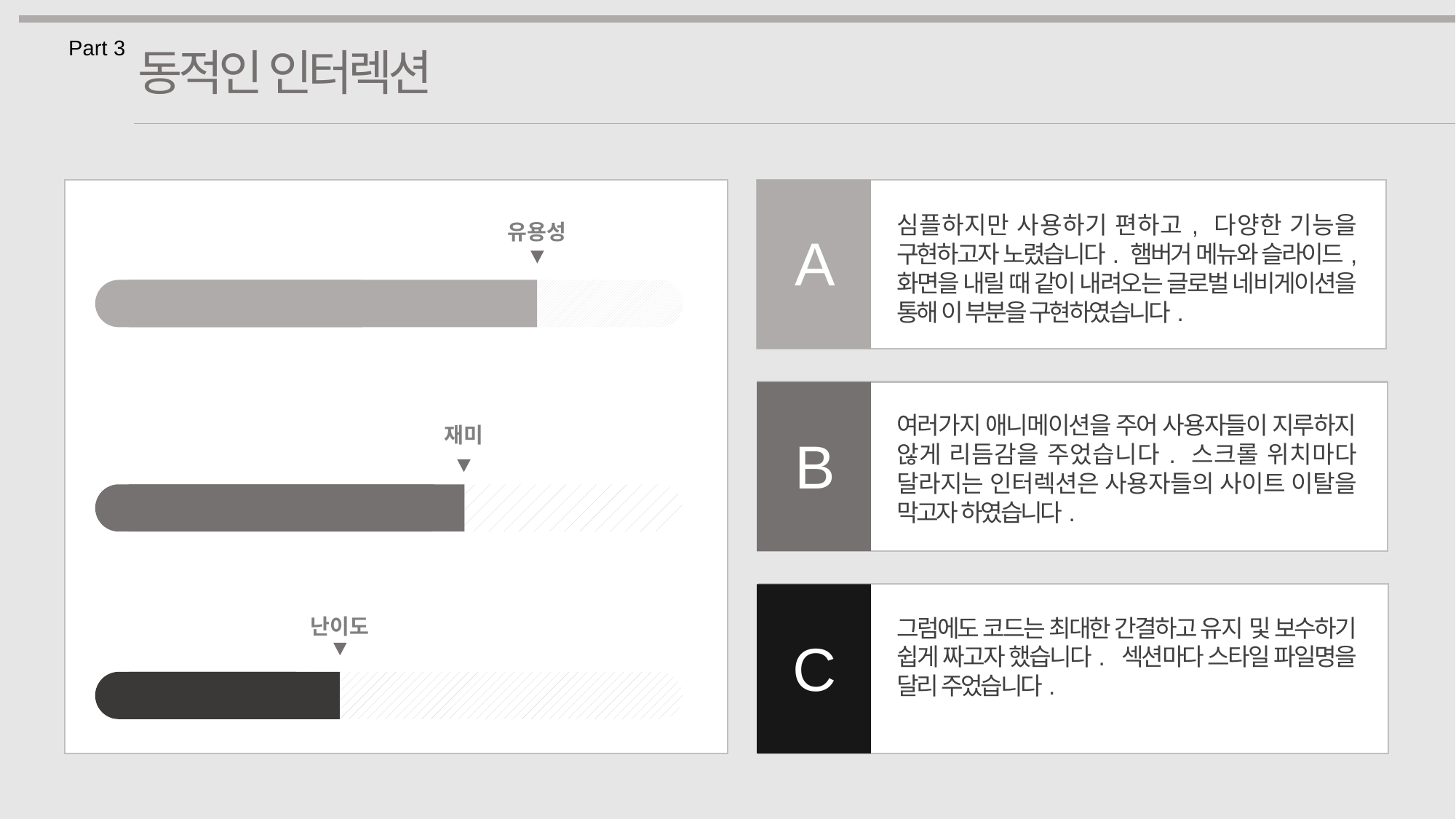

Part 3
동적인 인터렉션

심플하지만 사용하기 편하고, 다양한 기능을 구현하고자 노렸습니다. 햄버거 메뉴와 슬라이드, 화면을 내릴 때 같이 내려오는 글로벌 네비게이션을 통해 이 부분을 구현하였습니다.
유용성
A

여러가지 애니메이션을 주어 사용자들이 지루하지 않게 리듬감을 주었습니다. 스크롤 위치마다 달라지는 인터렉션은 사용자들의 사이트 이탈을 막고자 하였습니다.
재미
B

그럼에도 코드는 최대한 간결하고 유지 및 보수하기 쉽게 짜고자 했습니다.  섹션마다 스타일 파일명을 달리 주었습니다.
난이도
C